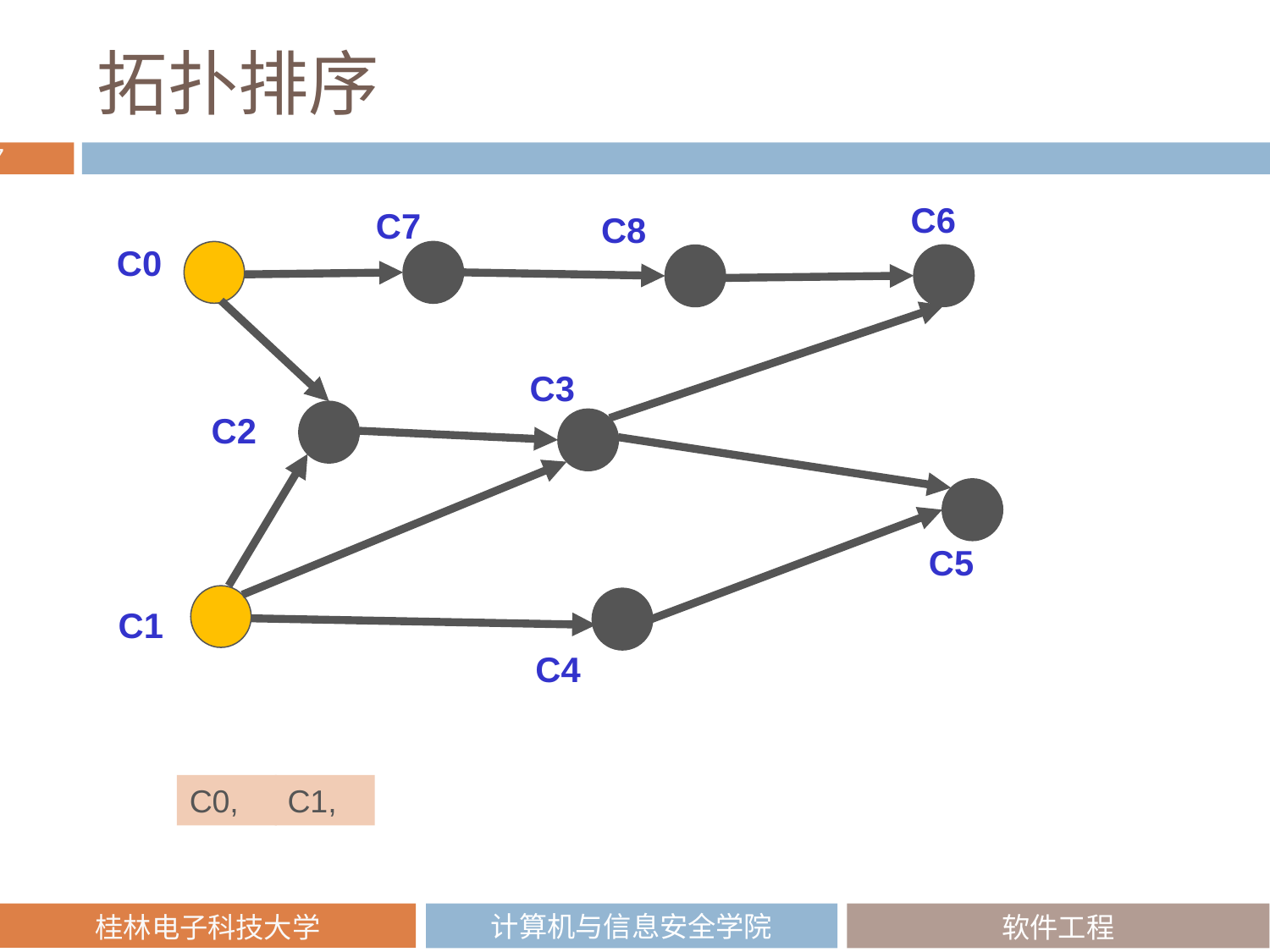

# 拓扑排序
C6
C7
C8
C0

C3

C2

C5

C1
C4
C0,
C1,